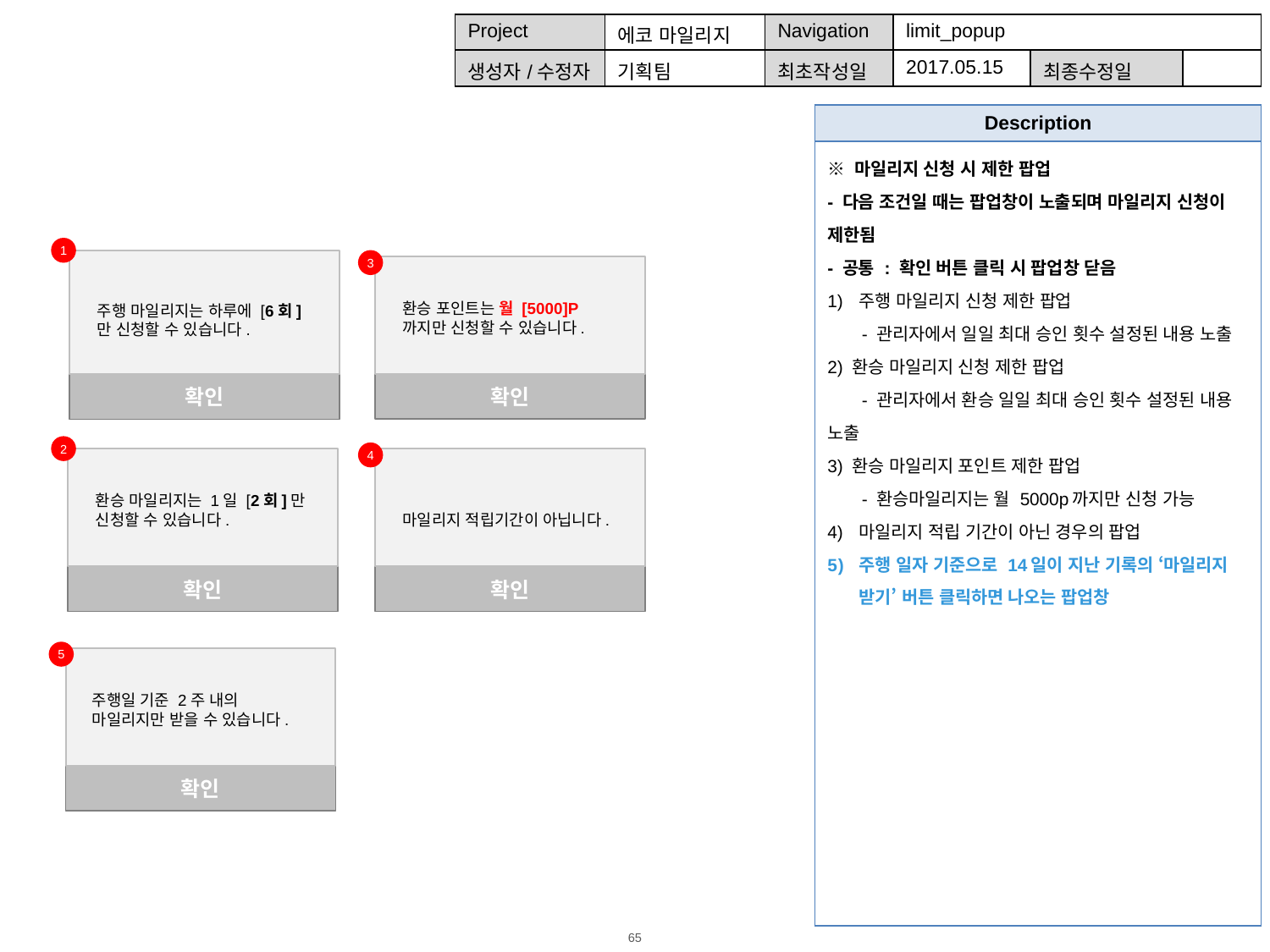

| Project | 에코 마일리지 | Navigation | limit\_popup |  |  |
| --- | --- | --- | --- | --- | --- |
| 생성자/수정자 | 기획팀 | 최초작성일 | 2017.05.15 | 최종수정일 |  |
| Description |
| --- |
| ※ 마일리지 신청 시 제한 팝업 - 다음 조건일 때는 팝업창이 노출되며 마일리지 신청이 제한됨 - 공통 : 확인 버튼 클릭 시 팝업창 닫음 주행 마일리지 신청 제한 팝업 - 관리자에서 일일 최대 승인 횟수 설정된 내용 노출 2) 환승 마일리지 신청 제한 팝업 - 관리자에서 환승 일일 최대 승인 횟수 설정된 내용 노출 3) 환승 마일리지 포인트 제한 팝업 - 환승마일리지는 월 5000p까지만 신청 가능 마일리지 적립 기간이 아닌 경우의 팝업 주행 일자 기준으로 14일이 지난 기록의 ‘마일리지 받기’ 버튼 클릭하면 나오는 팝업창 |
1
3

환승 포인트는 월 [5000]P까지만 신청할 수 있습니다.
주행 마일리지는 하루에 [6회]만 신청할 수 있습니다.
확인
확인
2
4

환승 마일리지는 1일 [2회]만
신청할 수 있습니다.
마일리지 적립기간이 아닙니다.
확인
확인
5

주행일 기준 2주 내의
마일리지만 받을 수 있습니다.
확인